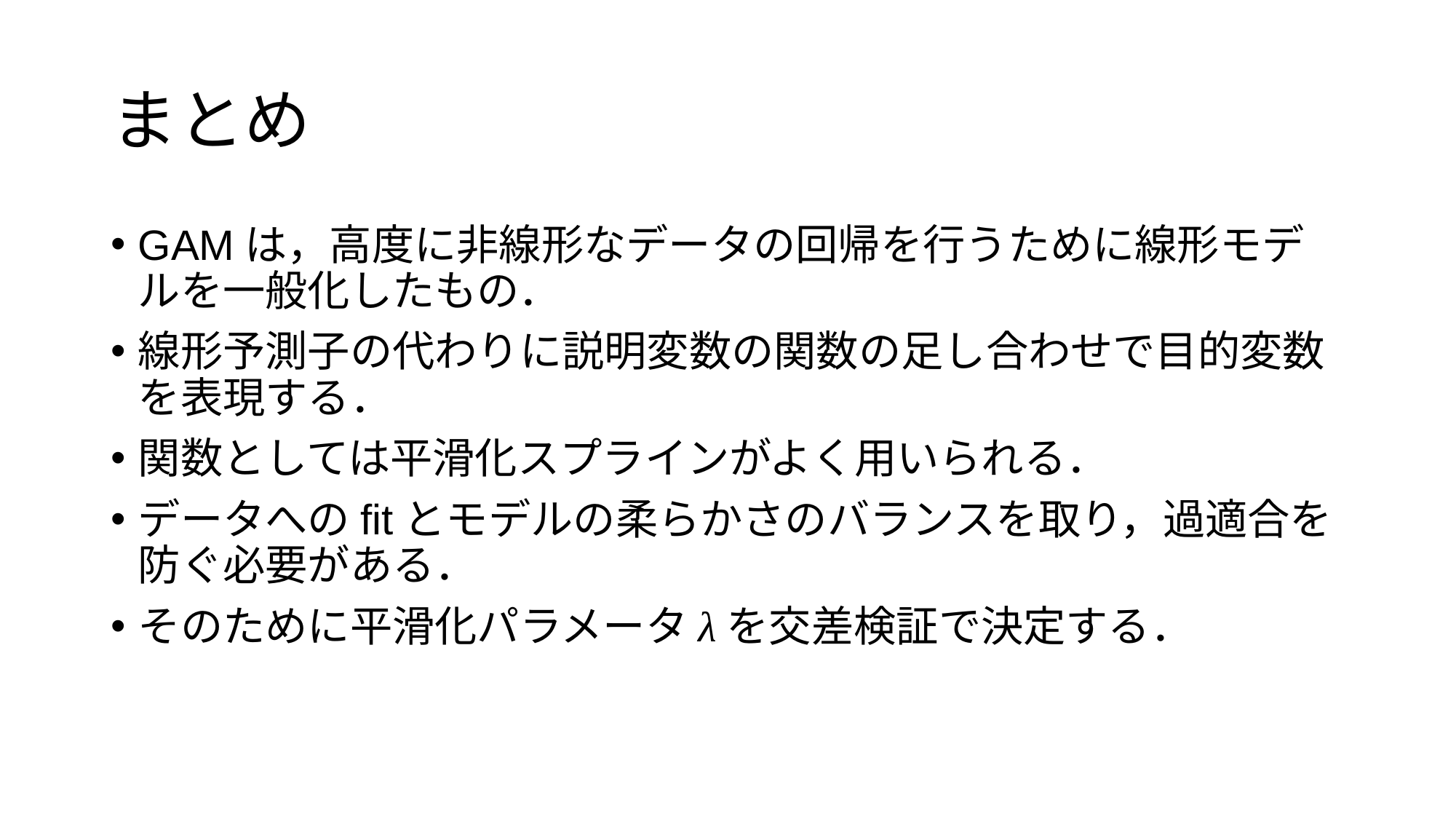

# まとめ
GAMは，高度に非線形なデータの回帰を行うために線形モデルを一般化したもの．
線形予測子の代わりに説明変数の関数の足し合わせで目的変数を表現する．
関数としては平滑化スプラインがよく用いられる．
データへのfitとモデルの柔らかさのバランスを取り，過適合を防ぐ必要がある．
そのために平滑化パラメータλを交差検証で決定する．